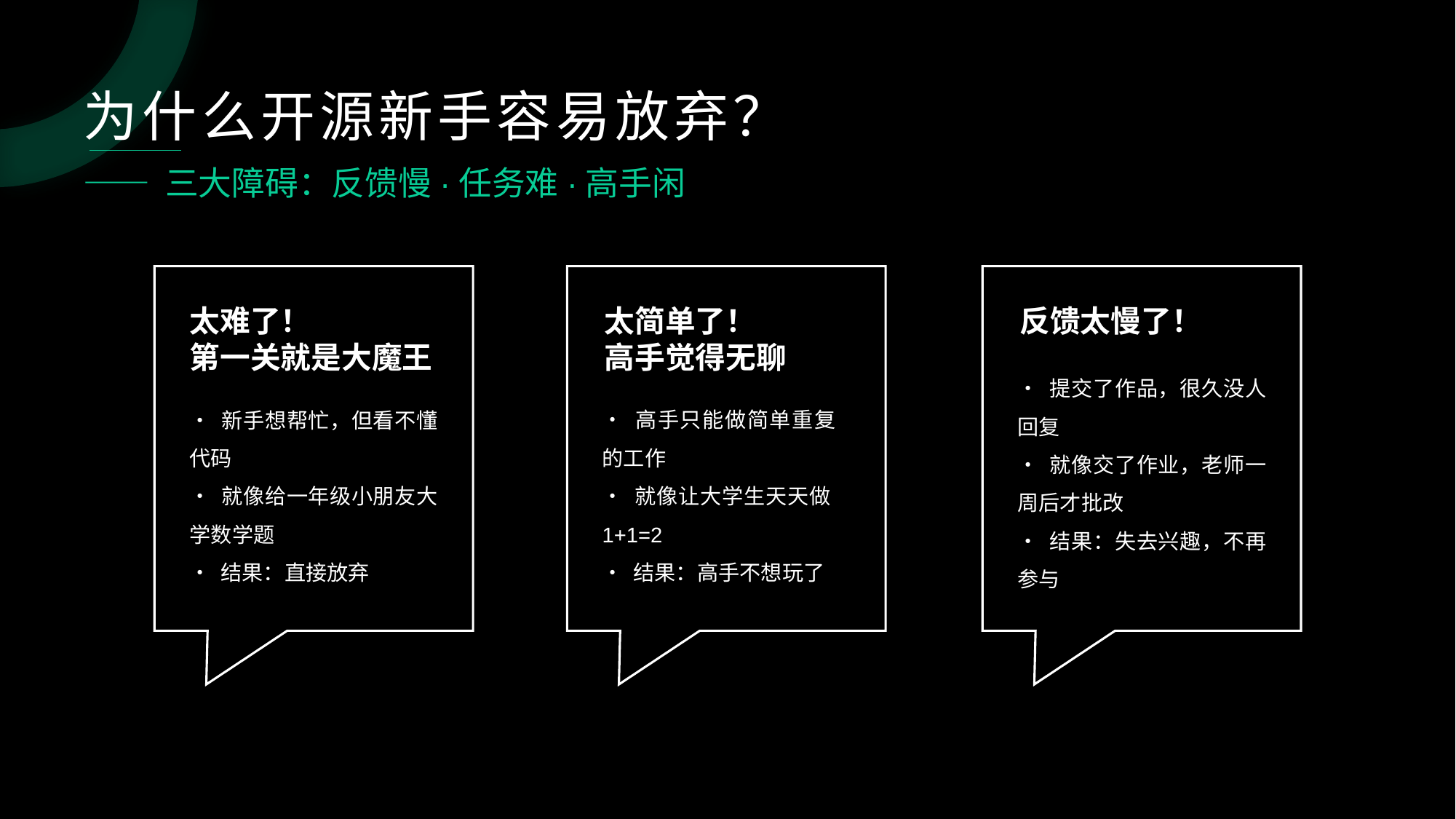

为什么开源新手容易放弃？
—— 三大障碍：反馈慢·任务难·高手闲

太难了！
第一关就是大魔王
太简单了！
高手觉得无聊
反馈太慢了！
• 提交了作品，很久没人回复
• 就像交了作业，老师一周后才批改
• 结果：失去兴趣，不再参与

• 高手只能做简单重复的工作
• 就像让大学生天天做1+1=2
• 结果：高手不想玩了
• 新手想帮忙，但看不懂代码
• 就像给一年级小朋友大学数学题
• 结果：直接放弃